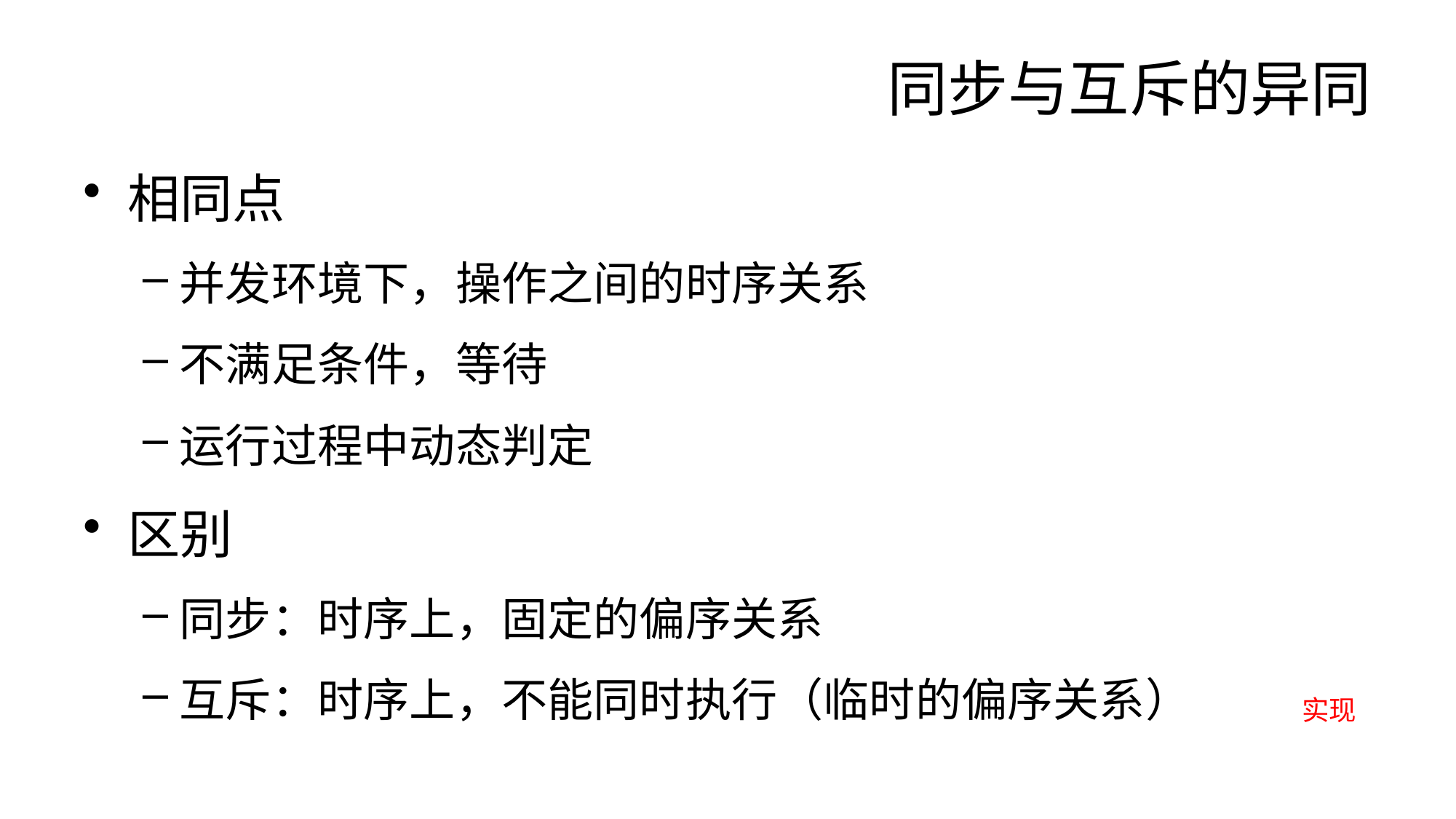

# 同步与互斥的异同
相同点
并发环境下，操作之间的时序关系
不满足条件，等待
运行过程中动态判定
区别
同步：时序上，固定的偏序关系
互斥：时序上，不能同时执行（临时的偏序关系）
实现